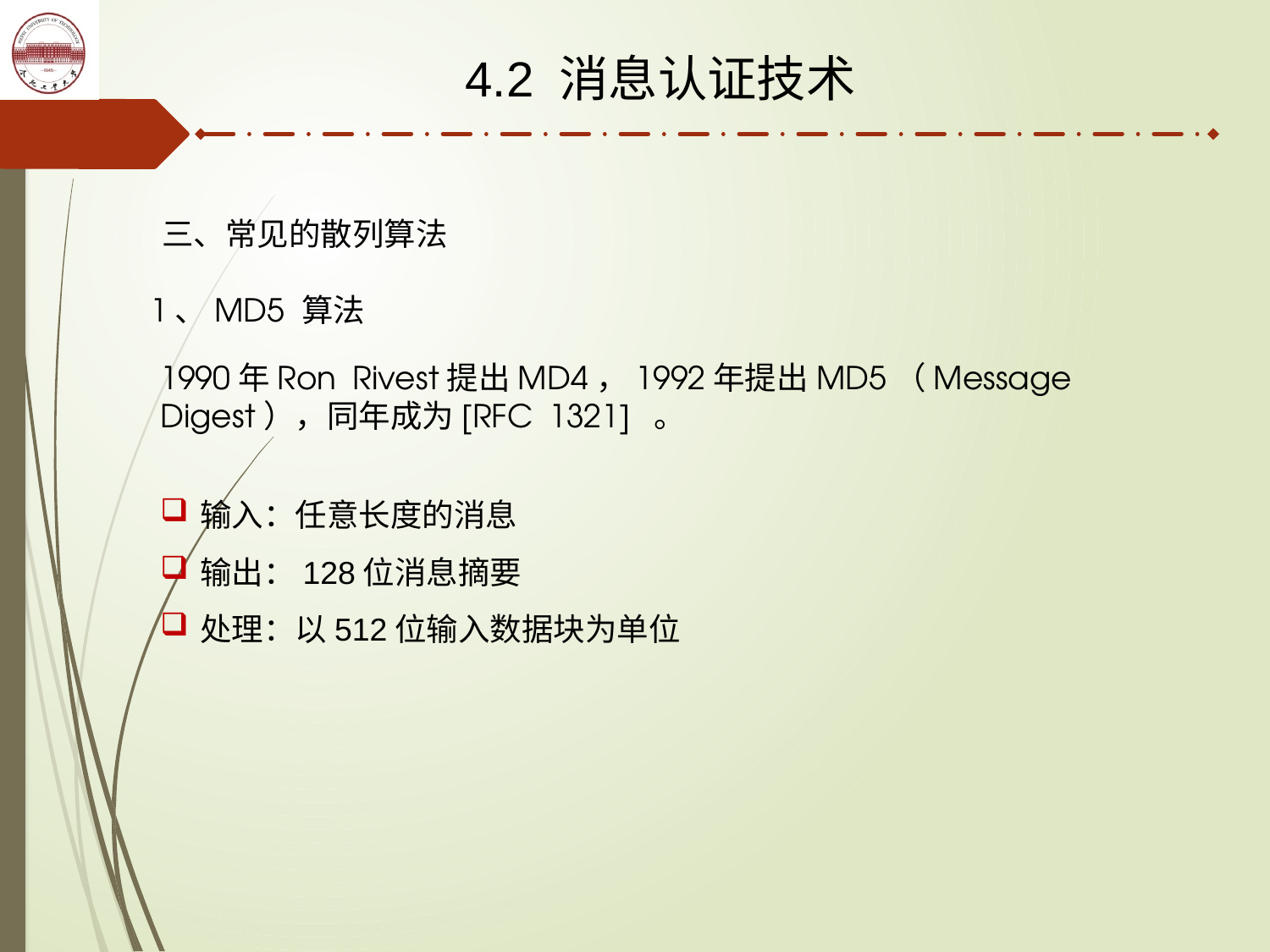

4.2 消息认证技术
三、常见的散列算法
1、MD5 算法
1990年Ron Rivest提出MD4，1992年提出MD5（Message Digest），同年成为[RFC 1321] 。
输入：任意长度的消息
输出：128位消息摘要
处理：以512位输入数据块为单位